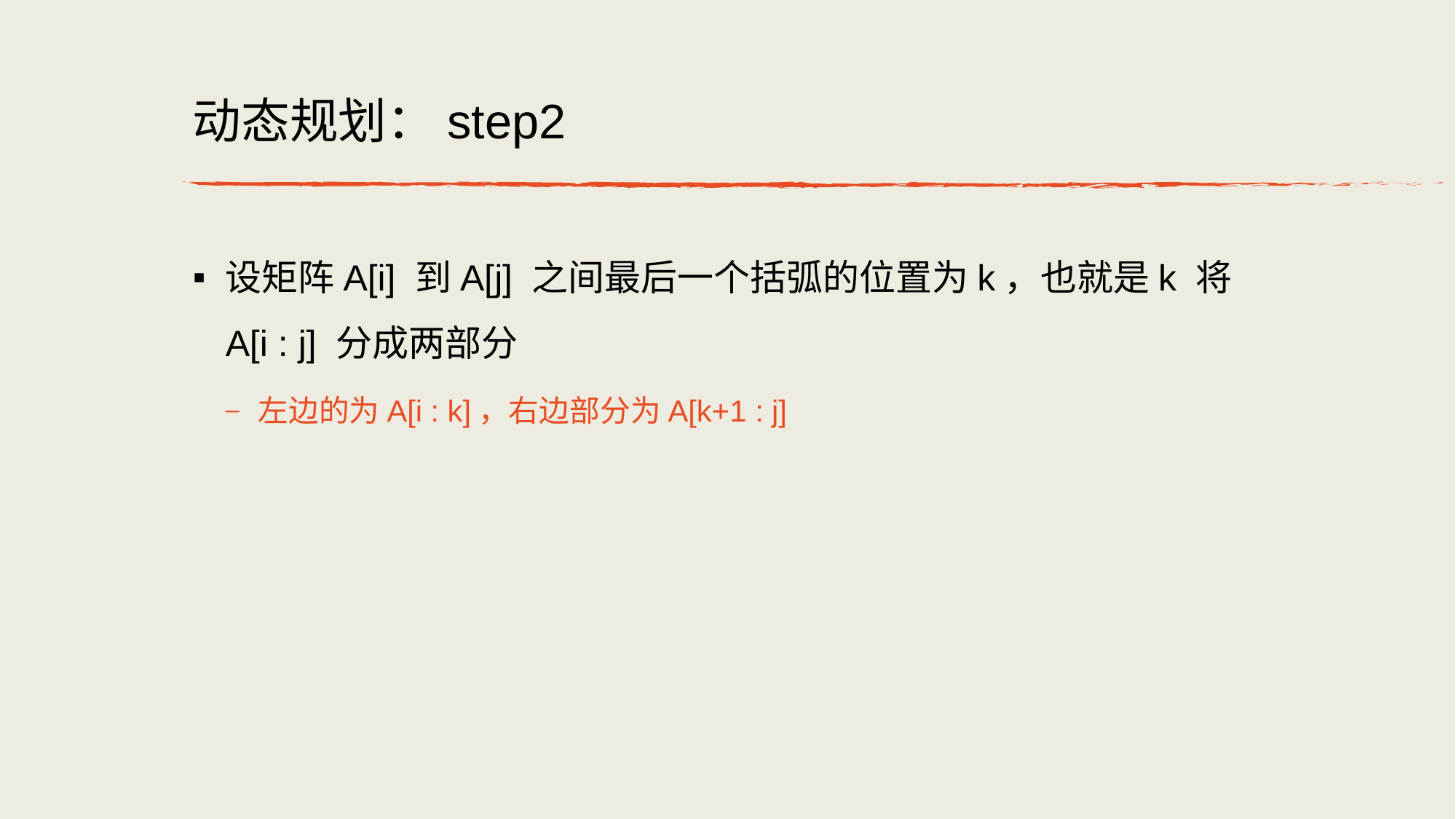

# 动态规划：step2
设矩阵A[i] 到A[j] 之间最后⼀个括弧的位置为k，也就是k 将A[i : j] 分成两部分
左边的为A[i : k]，右边部分为A[k+1 : j]